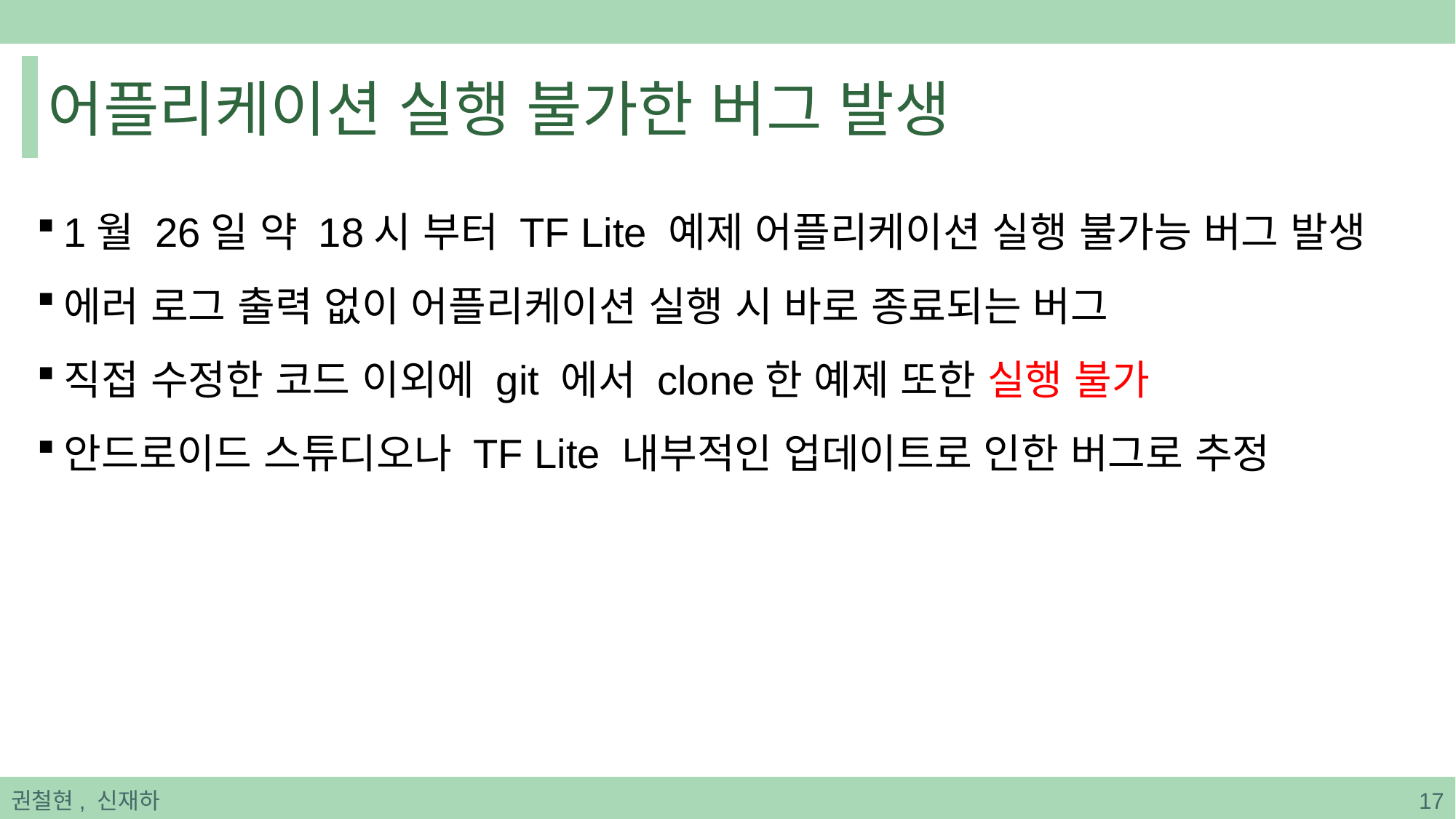

# 어플리케이션 실행 불가한 버그 발생
1월 26일 약 18시 부터 TF Lite 예제 어플리케이션 실행 불가능 버그 발생
에러 로그 출력 없이 어플리케이션 실행 시 바로 종료되는 버그
직접 수정한 코드 이외에 git 에서 clone한 예제 또한 실행 불가
안드로이드 스튜디오나 TF Lite 내부적인 업데이트로 인한 버그로 추정

권철현, 신재하
17